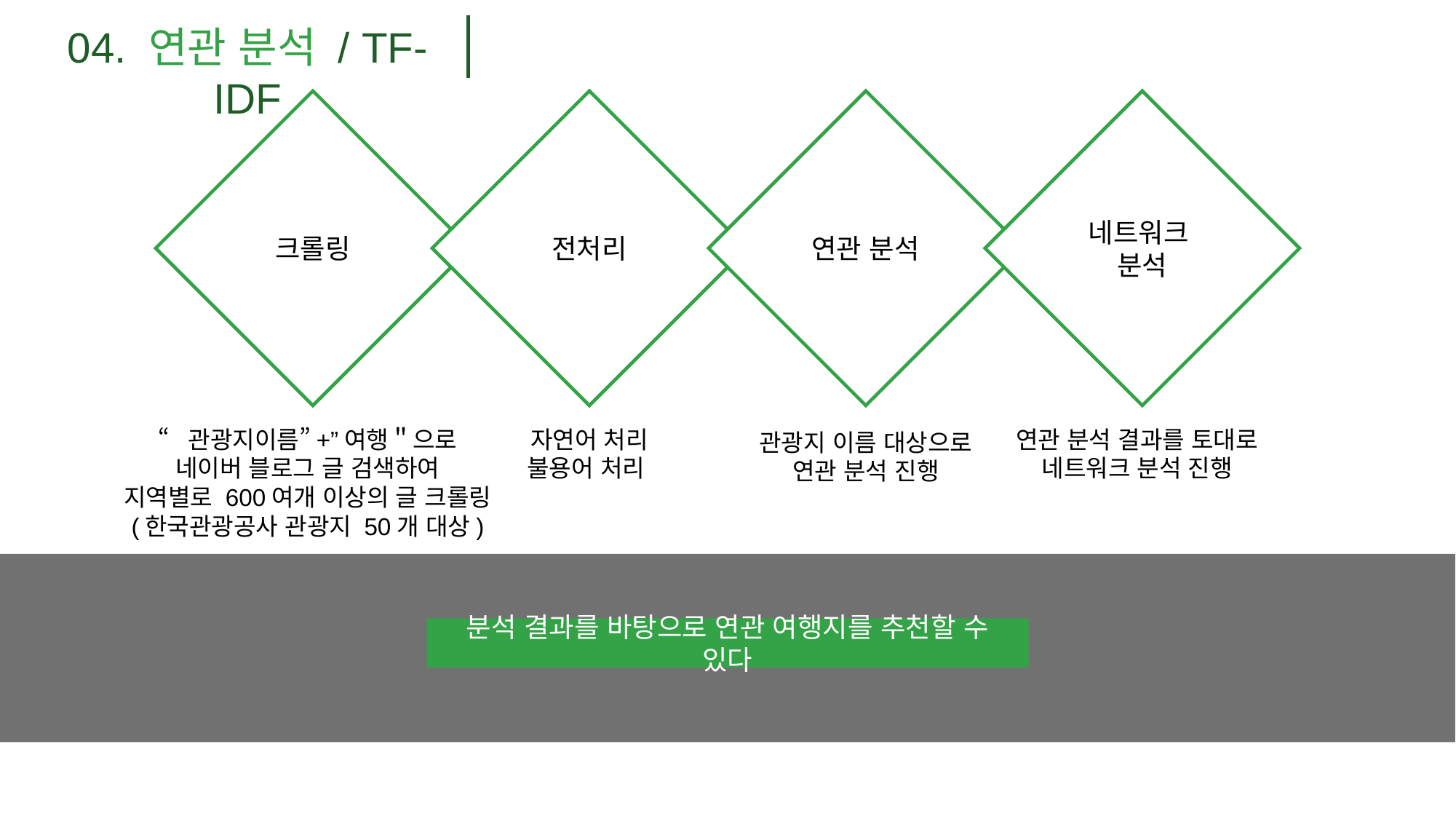

04. 연관 분석 / TF-IDF
연관 분석
네트워크
분석
크롤링
전처리
자연어 처리
불용어 처리
연관 분석 결과를 토대로
네트워크 분석 진행
“관광지이름”+”여행＂으로
네이버 블로그 글 검색하여
지역별로 600여개 이상의 글 크롤링
(한국관광공사 관광지 50개 대상)
관광지 이름 대상으로
연관 분석 진행

분석 결과를 바탕으로 연관 여행지를 추천할 수 있다